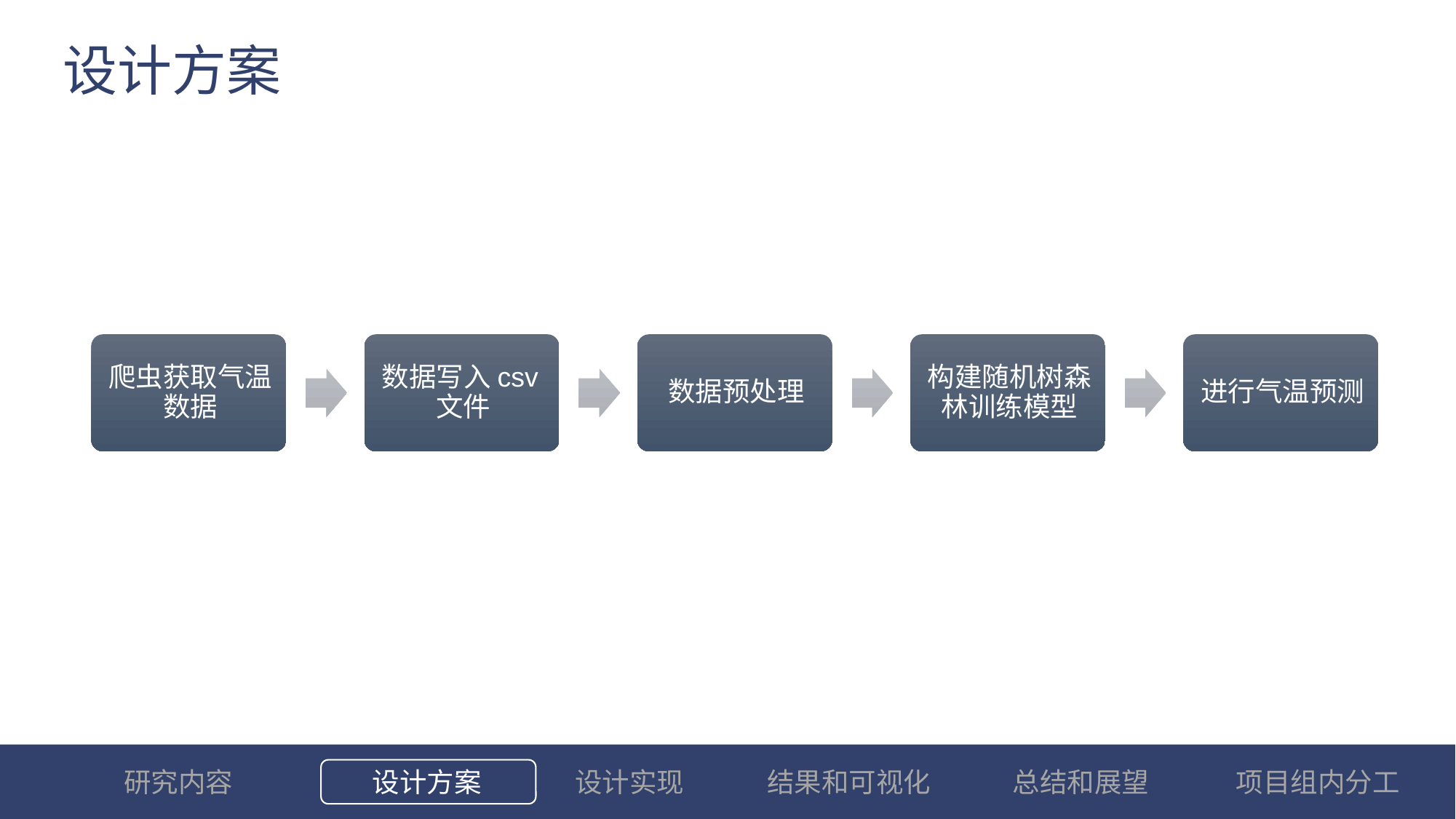

设计方案
爬虫获取气温数据

数据写入csv文件

数据预处理

构建随机树森林训练模型

进行气温预测

设计方案
结果和可视化
总结和展望
项目组内分工
研究内容
选题背景和意义

国内外研究情况

论文研究方案
预期研究成果
研究进度安排
设计实现